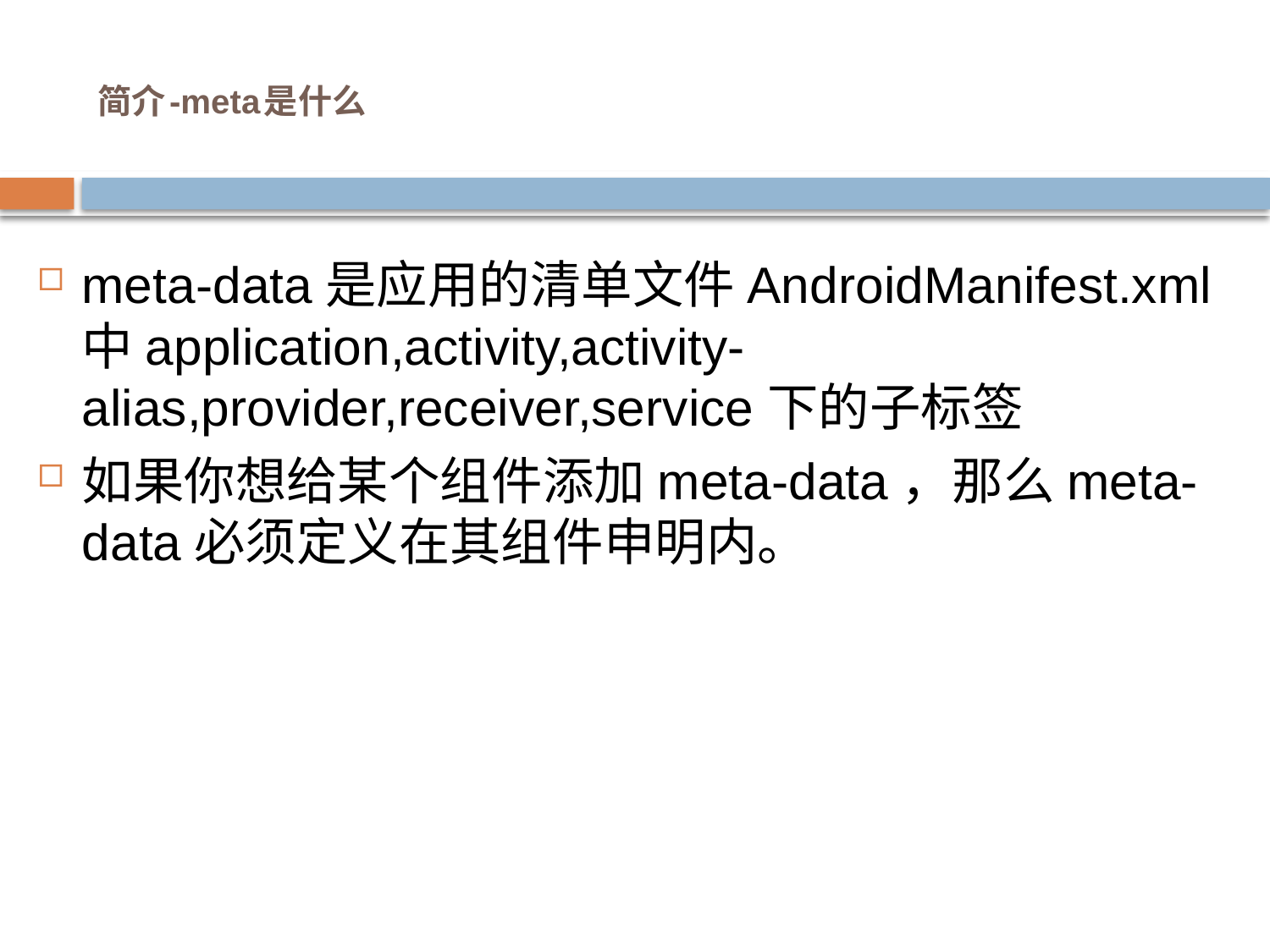

# 简介-meta是什么
meta-data是应用的清单文件AndroidManifest.xml中application,activity,activity-alias,provider,receiver,service下的子标签
如果你想给某个组件添加meta-data，那么meta-data必须定义在其组件申明内。